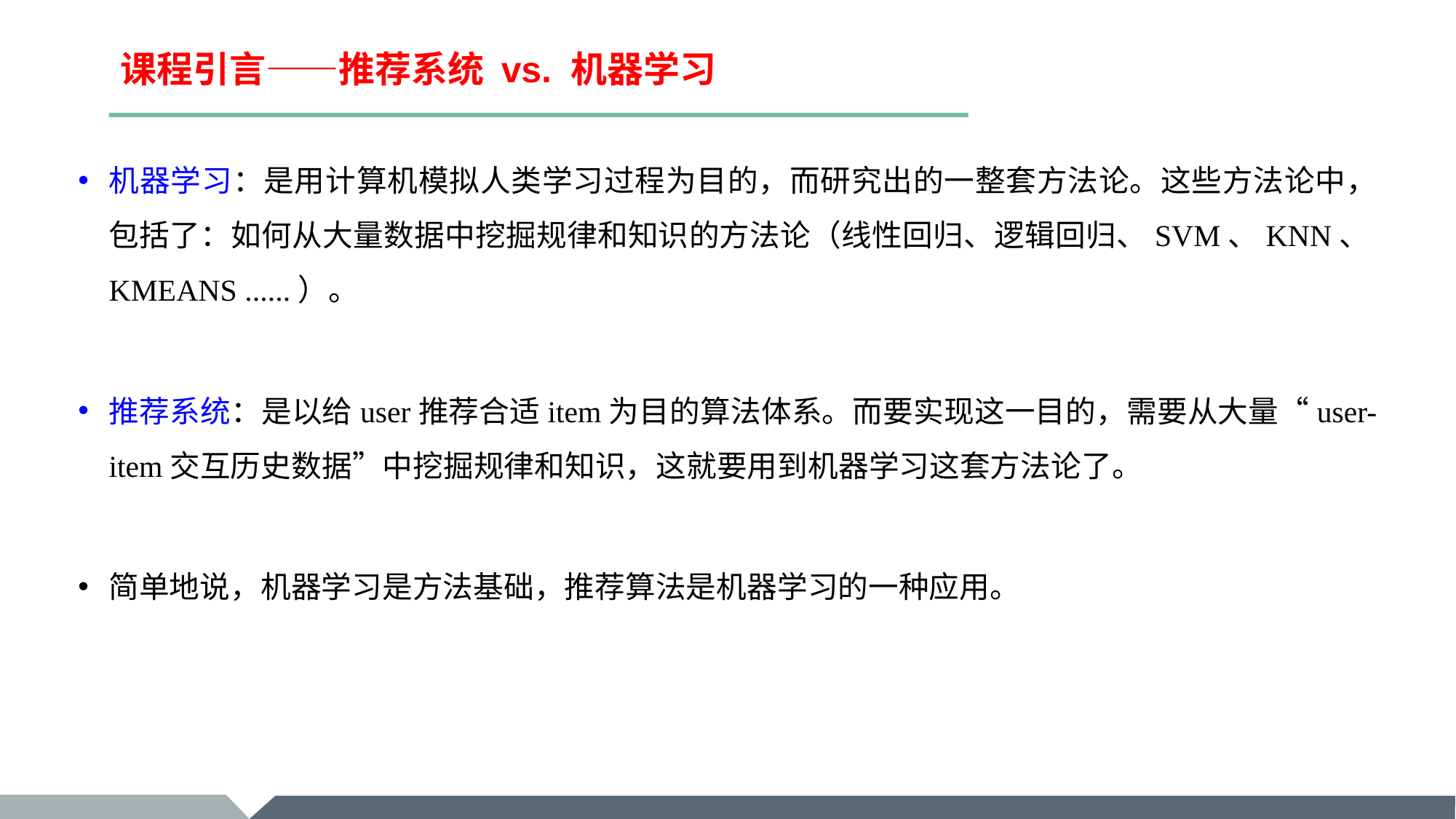

# 课程引言——推荐系统 vs. 机器学习
机器学习：是用计算机模拟人类学习过程为目的，而研究出的一整套方法论。这些方法论中，包括了：如何从大量数据中挖掘规律和知识的方法论（线性回归、逻辑回归、SVM、KNN、KMEANS ......）。

推荐系统：是以给user推荐合适item为目的算法体系。而要实现这一目的，需要从大量“user-item交互历史数据”中挖掘规律和知识，这就要用到机器学习这套方法论了。

简单地说，机器学习是方法基础，推荐算法是机器学习的一种应用。